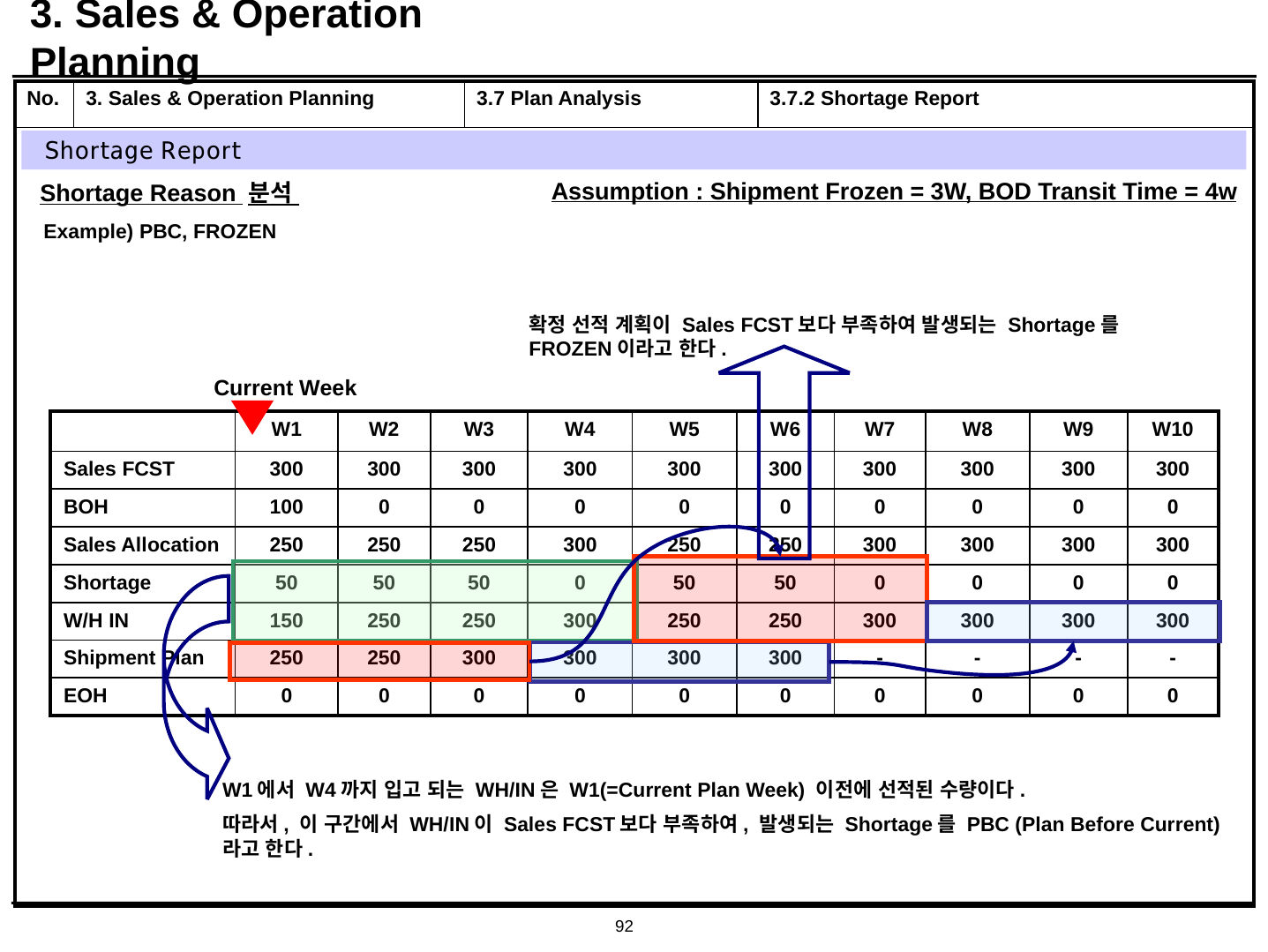

# 3. Sales & Operation Planning
| No. | 3. Sales & Operation Planning | 3.7 Plan Analysis | 3.7.2 Shortage Report |
| --- | --- | --- | --- |
|  |  |  |  |

Shortage Report
Assumption : Shipment Frozen = 3W, BOD Transit Time = 4w
Shortage Reason 분석
Example) PBC, FROZEN
확정 선적 계획이 Sales FCST보다 부족하여 발생되는 Shortage를 FROZEN이라고 한다.

Current Week

|  | W1 | W2 | W3 | W4 | W5 | W6 | W7 | W8 | W9 | W10 |
| --- | --- | --- | --- | --- | --- | --- | --- | --- | --- | --- |
| Sales FCST | 300 | 300 | 300 | 300 | 300 | 300 | 300 | 300 | 300 | 300 |
| BOH | 100 | 0 | 0 | 0 | 0 | 0 | 0 | 0 | 0 | 0 |
| Sales Allocation | 250 | 250 | 250 | 300 | 250 | 250 | 300 | 300 | 300 | 300 |
| Shortage | 50 | 50 | 50 | 0 | 50 | 50 | 0 | 0 | 0 | 0 |
| W/H IN | 150 | 250 | 250 | 300 | 250 | 250 | 300 | 300 | 300 | 300 |
| Shipment Plan | 250 | 250 | 300 | 300 | 300 | 300 | - | - | - | - |
| EOH | 0 | 0 | 0 | 0 | 0 | 0 | 0 | 0 | 0 | 0 |

W1에서 W4까지 입고 되는 WH/IN은 W1(=Current Plan Week) 이전에 선적된 수량이다.
따라서, 이 구간에서 WH/IN이 Sales FCST보다 부족하여, 발생되는 Shortage를 PBC (Plan Before Current)라고 한다.
92